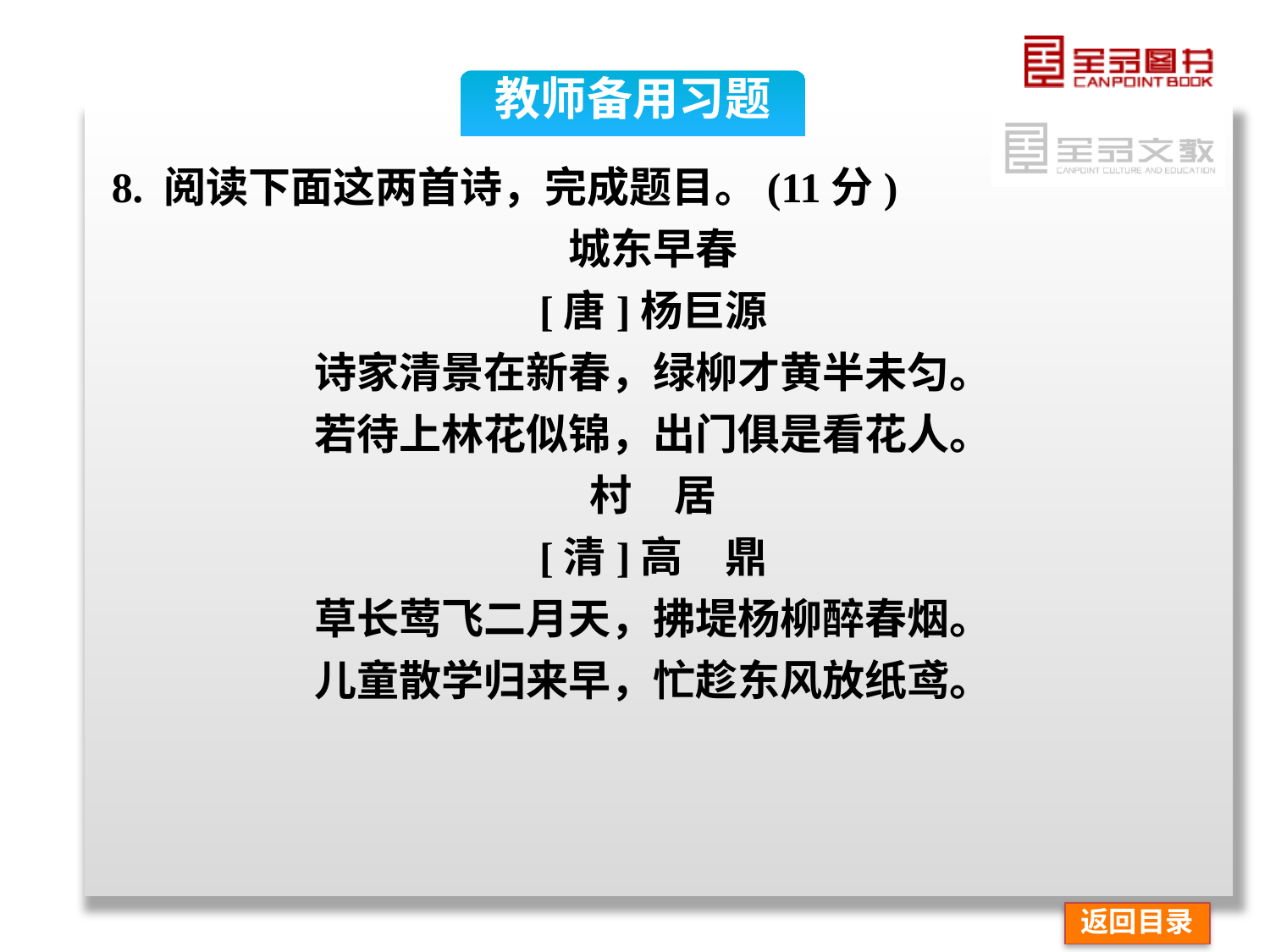

教师备用习题
8. 阅读下面这两首诗，完成题目。(11分)
城东早春
[唐]杨巨源
诗家清景在新春，绿柳才黄半未匀。
若待上林花似锦，出门俱是看花人。
村　居
[清]高　鼎
草长莺飞二月天，拂堤杨柳醉春烟。
儿童散学归来早，忙趁东风放纸鸢。
返回目录